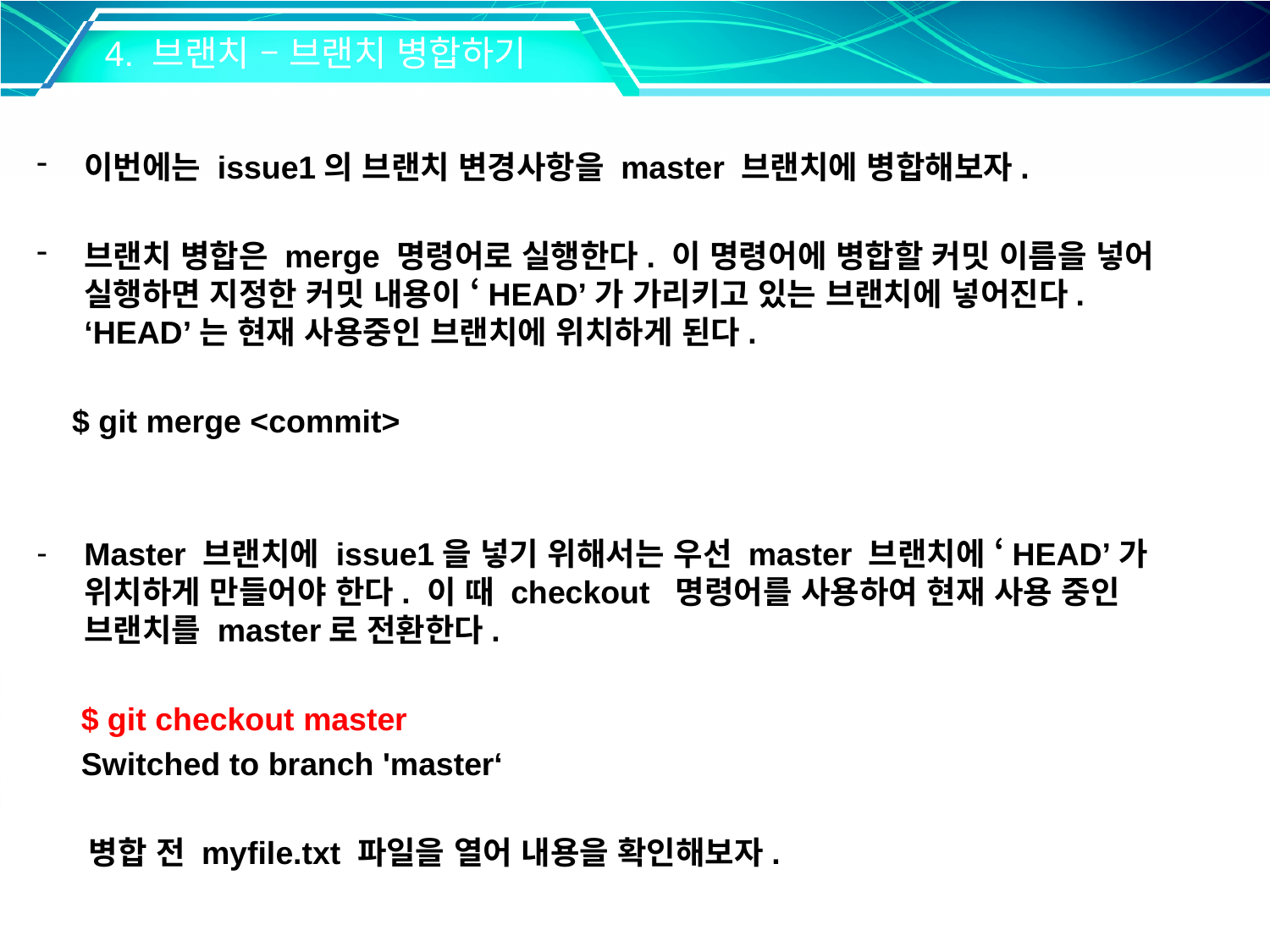

4. 브랜치 – 브랜치 병합하기
이번에는 issue1의 브랜치 변경사항을 master 브랜치에 병합해보자.

브랜치 병합은 merge 명령어로 실행한다. 이 명령어에 병합할 커밋 이름을 넣어 실행하면 지정한 커밋 내용이 ‘HEAD’가 가리키고 있는 브랜치에 넣어진다. ‘HEAD’는 현재 사용중인 브랜치에 위치하게 된다.

    $ git merge <commit>

Master 브랜치에 issue1을 넣기 위해서는 우선 master 브랜치에 ‘HEAD’가 위치하게 만들어야 한다. 이 때 checkout  명령어를 사용하여 현재 사용 중인 브랜치를 master로 전환한다.

     $ git checkout master
     Switched to branch 'master‘

     병합 전 myfile.txt 파일을 열어 내용을 확인해보자.